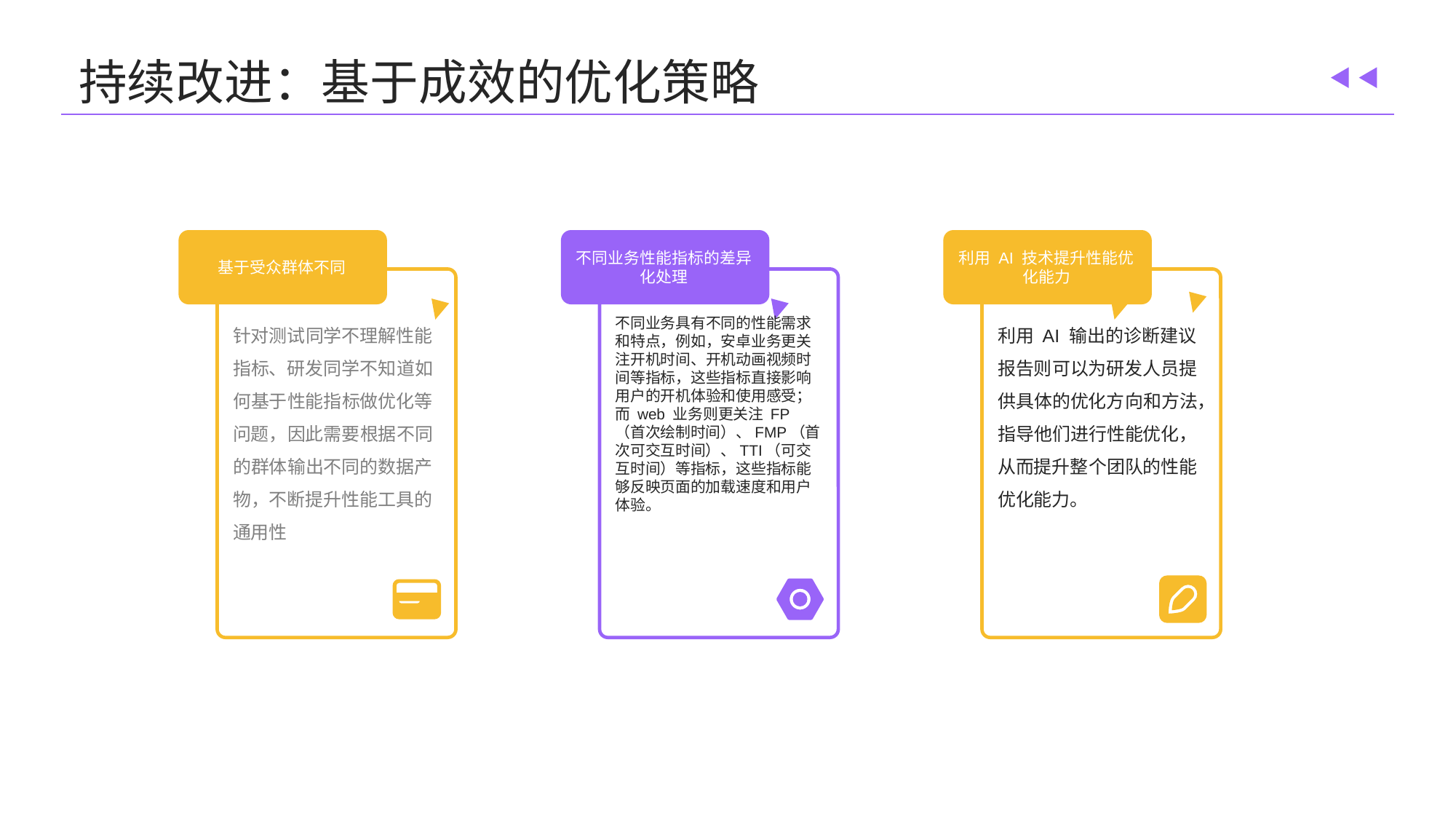

持续改进：基于成效的优化策略

基于受众群体不同
不同业务性能指标的差异化处理
利用 AI 技术提升性能优化能力

针对测试同学不理解性能指标、研发同学不知道如何基于性能指标做优化等问题，因此需要根据不同的群体输出不同的数据产物，不断提升性能工具的通用性。
不同业务具有不同的性能需求和特点，例如，安卓业务更关注开机时间、开机动画视频时间等指标，这些指标直接影响用户的开机体验和使用感受；而 web 业务则更关注 FP（首次绘制时间）、FMP（首次可交互时间）、TTI（可交互时间）等指标，这些指标能够反映页面的加载速度和用户体验。

利用 AI 输出的诊断建议报告则可以为研发人员提供具体的优化方向和方法，指导他们进行性能优化，从而提升整个团队的性能优化能力。